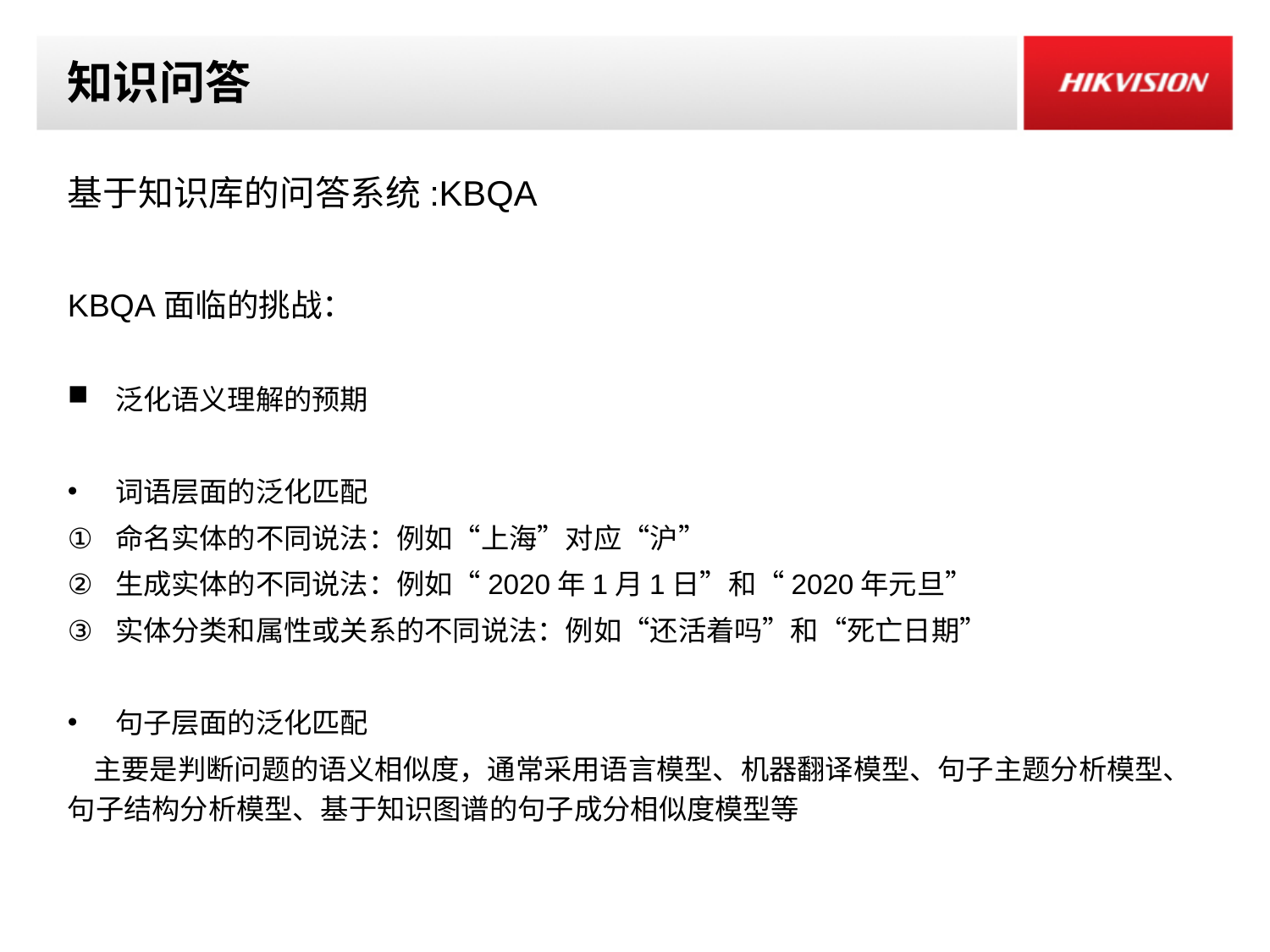

# 知识问答
基于知识库的问答系统:KBQA

KBQA面临的挑战：

泛化语义理解的预期

词语层面的泛化匹配
命名实体的不同说法：例如“上海”对应“沪”
生成实体的不同说法：例如“2020年1月1日”和“2020年元旦”
实体分类和属性或关系的不同说法：例如“还活着吗”和“死亡日期”

句子层面的泛化匹配
   主要是判断问题的语义相似度，通常采用语言模型、机器翻译模型、句子主题分析模型、句子结构分析模型、基于知识图谱的句子成分相似度模型等